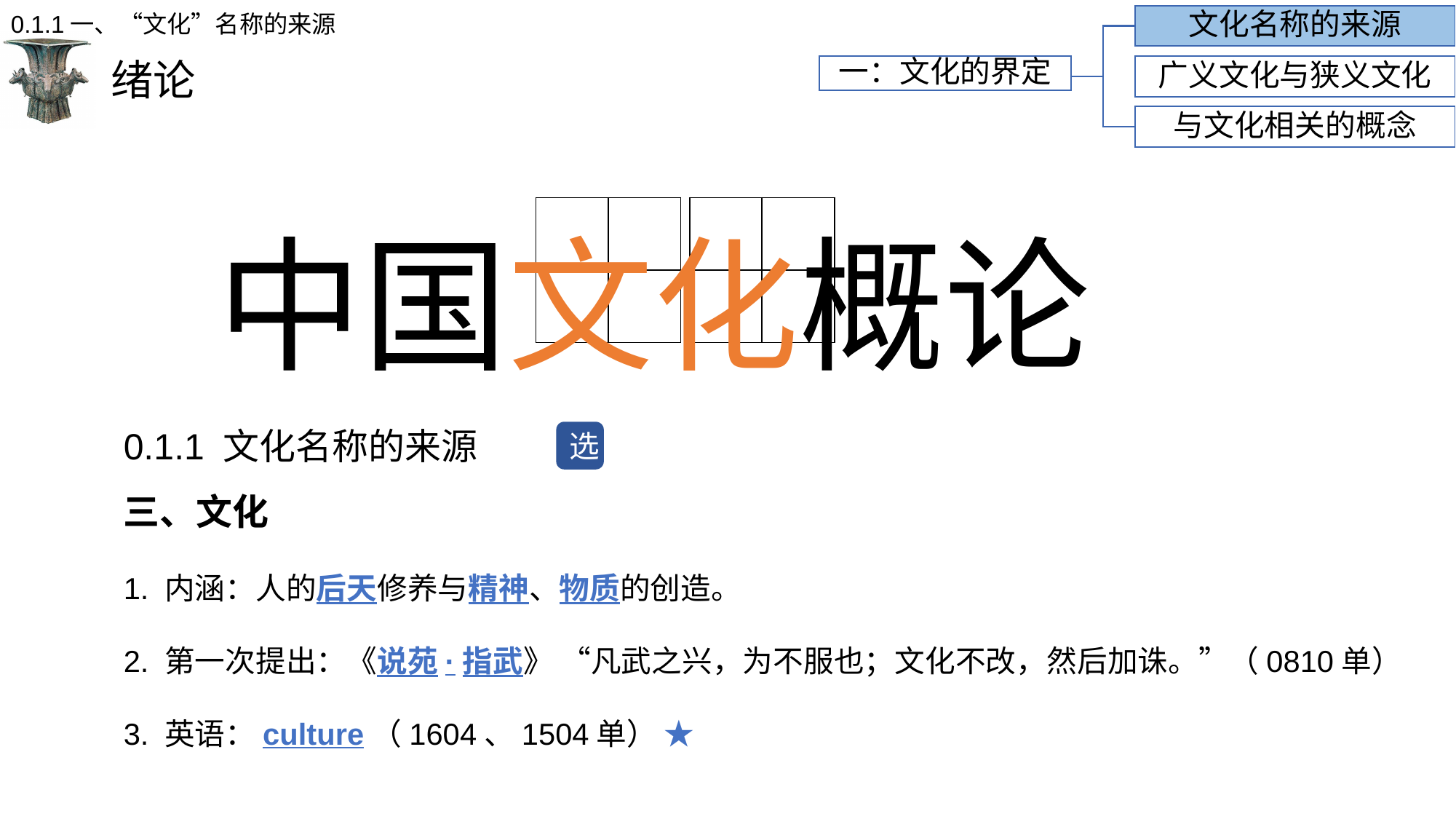

0.1.1一、“文化”名称的来源
文化名称的来源

# 绪论
一：文化的界定
广义文化与狭义文化

与文化相关的概念
中国文化概论
|  |  |
| --- | --- |
|  |  |
|  |  |
| --- | --- |
|  |  |
0.1.1 文化名称的来源
三、文化
内涵：人的后天修养与精神、物质的创造。
第一次提出：《说苑·指武》 “凡武之兴，为不服也；文化不改，然后加诛。”（0810单）
英语：culture（1604、1504单） ★
选
15